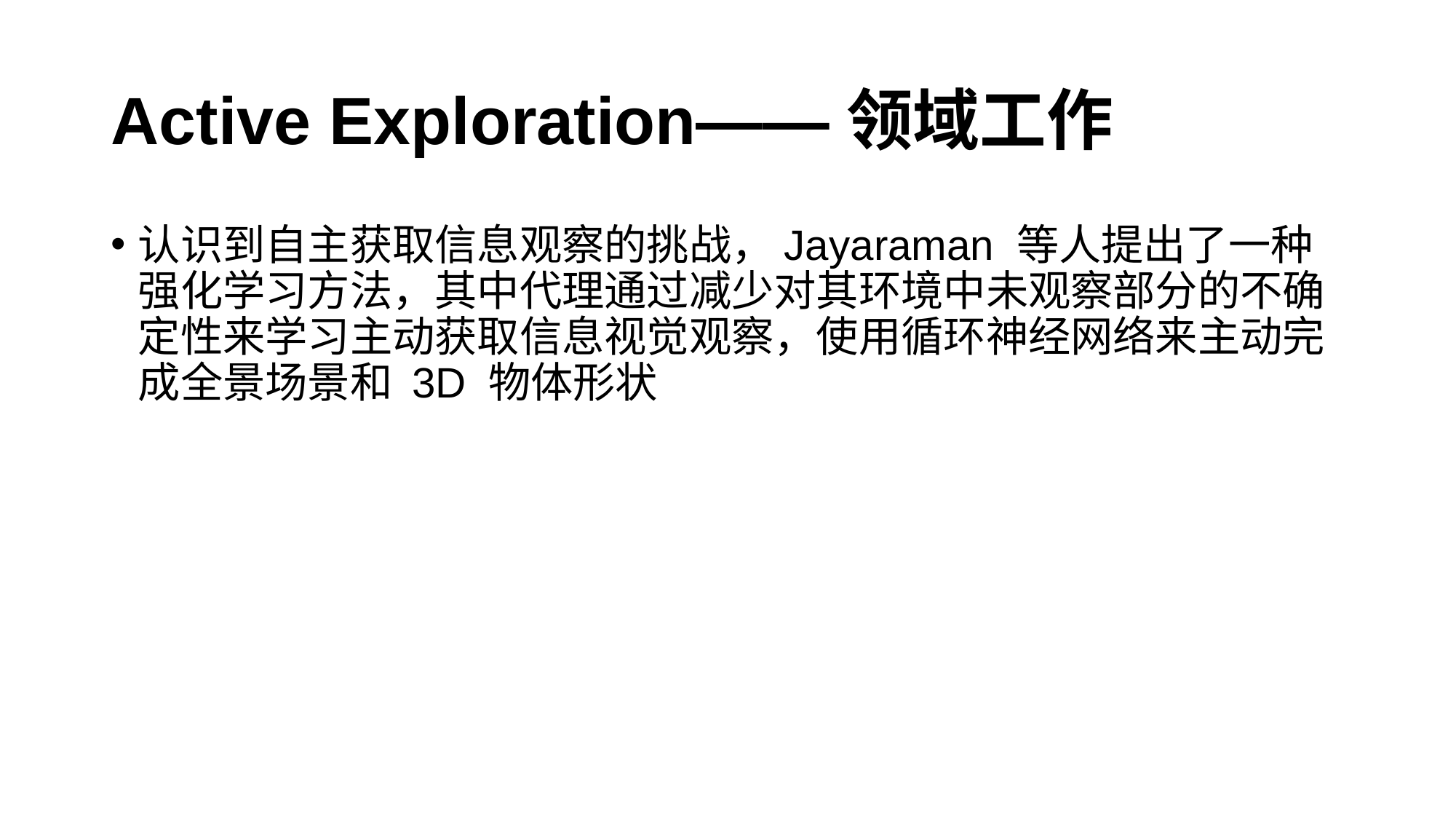

# Active Exploration——领域工作
认识到自主获取信息观察的挑战，Jayaraman 等人提出了一种强化学习方法，其中代理通过减少对其环境中未观察部分的不确定性来学习主动获取信息视觉观察，使用循环神经网络来主动完成全景场景和 3D 物体形状